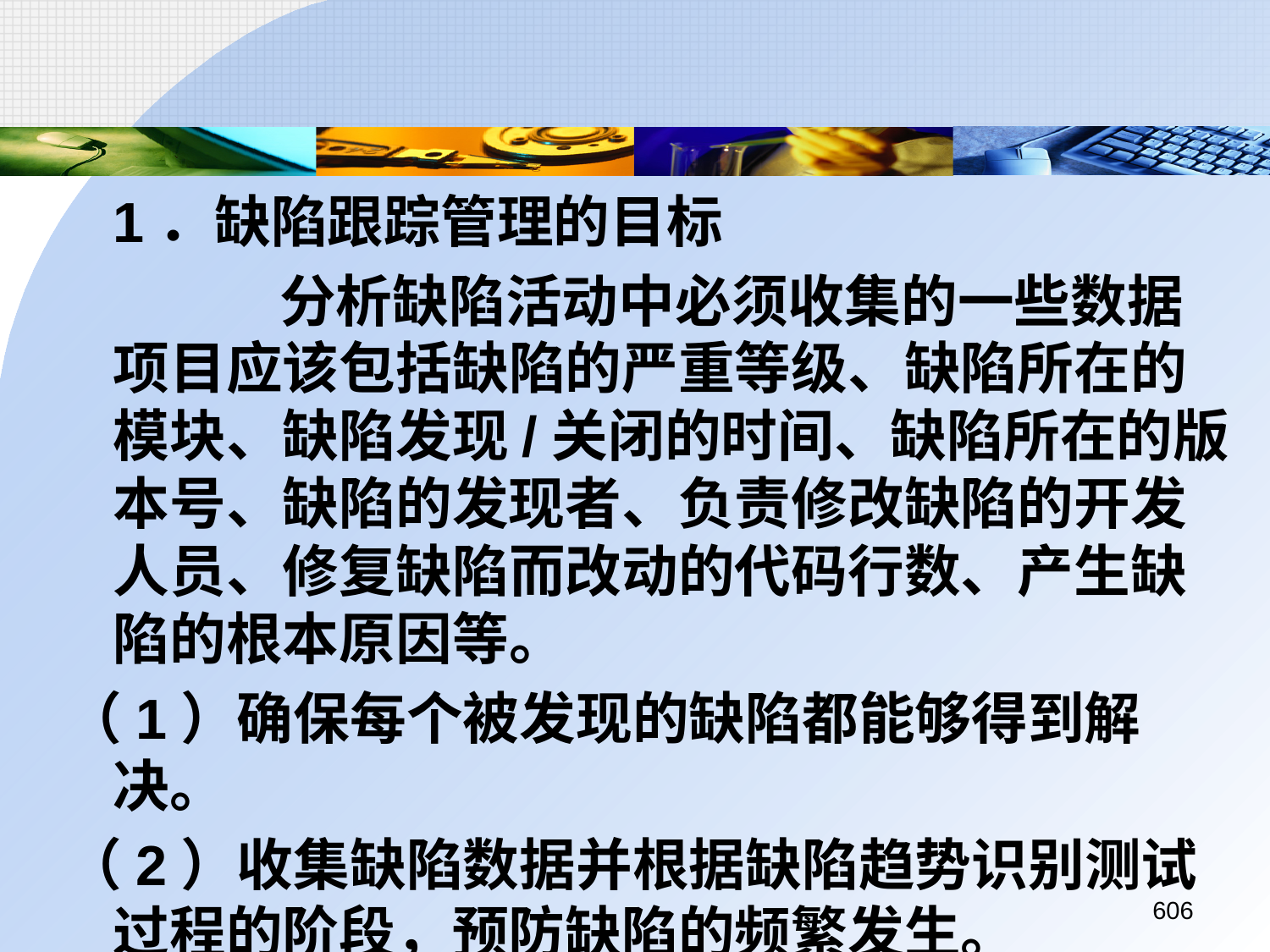

1．缺陷跟踪管理的目标
		  分析缺陷活动中必须收集的一些数据项目应该包括缺陷的严重等级、缺陷所在的模块、缺陷发现/关闭的时间、缺陷所在的版本号、缺陷的发现者、负责修改缺陷的开发人员、修复缺陷而改动的代码行数、产生缺陷的根本原因等。
（1）确保每个被发现的缺陷都能够得到解决。
（2）收集缺陷数据并根据缺陷趋势识别测试过程的阶段，预防缺陷的频繁发生。

606